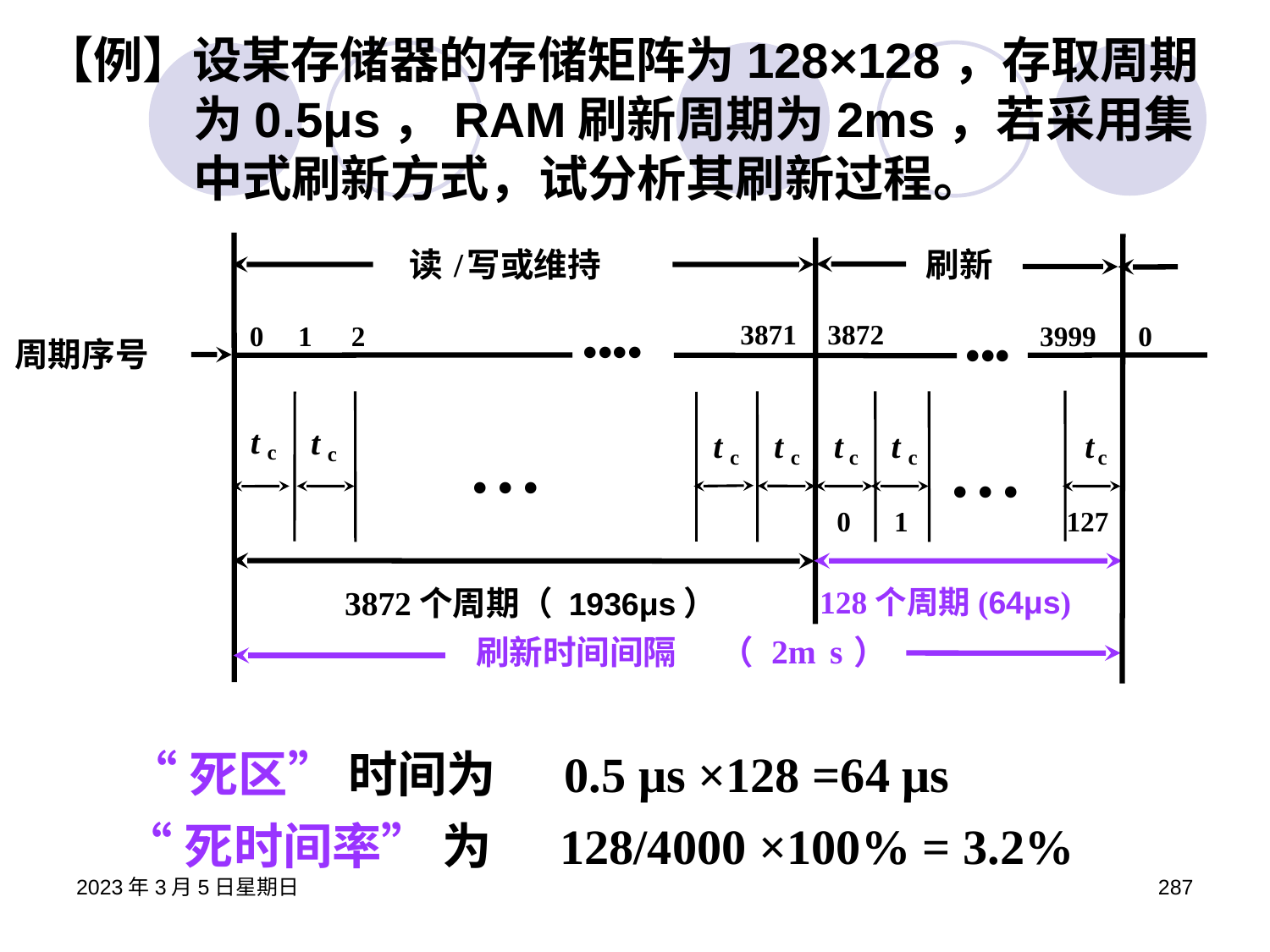

# 【例】设某存储器的存储矩阵为128×128，存取周期为0.5μs，RAM刷新周期为2ms，若采用集中式刷新方式，试分析其刷新过程。

读
/
写或维持
刷新

3871
3872
0
1
2
3999
••••
0

•••
周期序号

t
t
t
t
t
t
t
c
c
c
c
c
c
c
• • •
• • •

0
1
127

3872个周期（ 1936μs）
128个周期(64μs)

2m
s
刷新时间间隔
（
）

“死区” 时间为     0.5 μs ×128 =64 μs
“死时间率” 为     128/4000 ×100% = 3.2%
2023年3月5日星期日
287